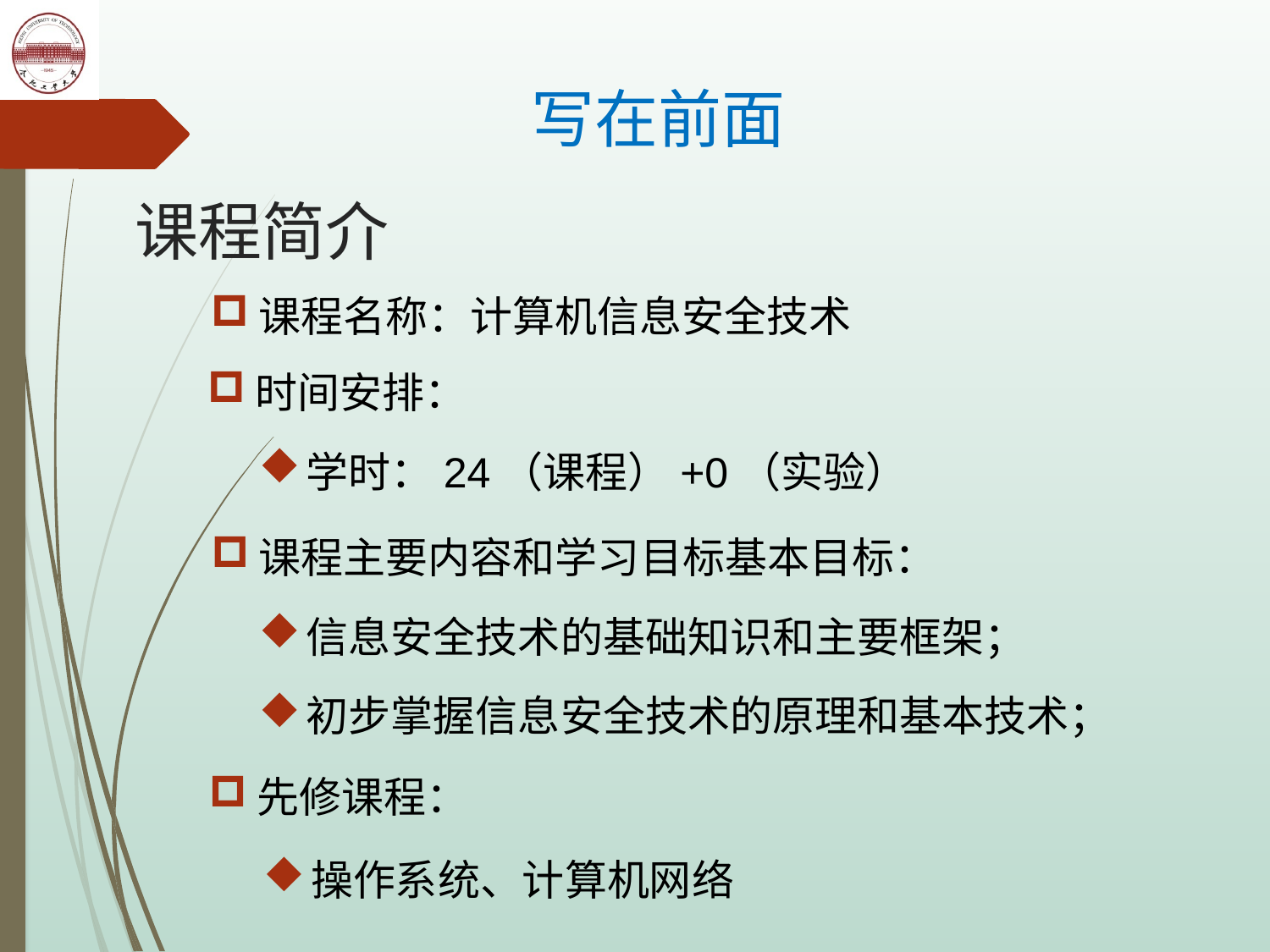

# 写在前面
课程简介
课程名称：计算机信息安全技术
时间安排：
学时：24（课程）+0（实验）
课程主要内容和学习目标基本目标：
信息安全技术的基础知识和主要框架；
初步掌握信息安全技术的原理和基本技术；
先修课程：
操作系统、计算机网络